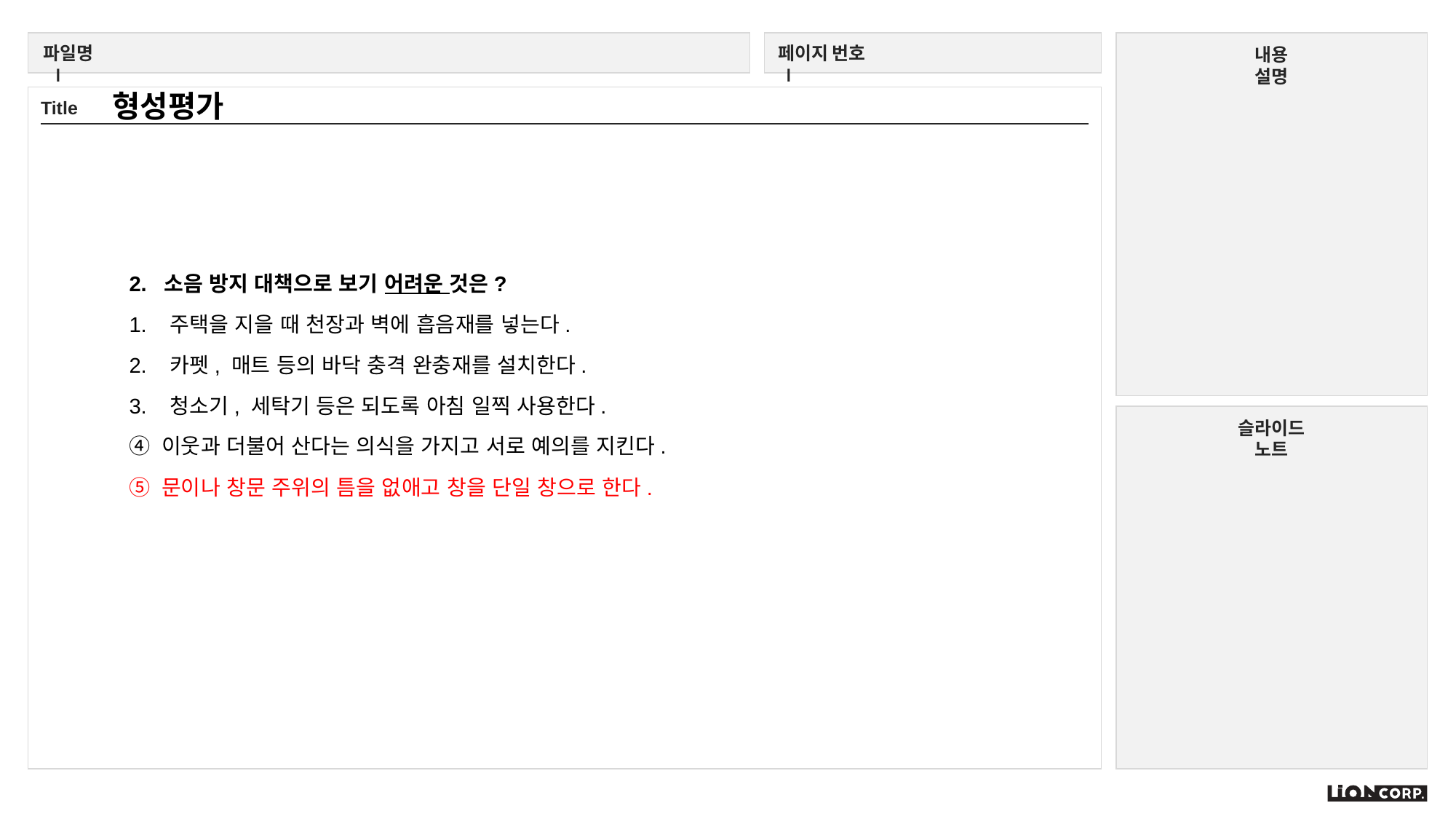

형성평가

2.  소음 방지 대책으로 보기 어려운 것은?
주택을 지을 때 천장과 벽에 흡음재를 넣는다.
카펫, 매트 등의 바닥 충격 완충재를 설치한다.
청소기, 세탁기 등은 되도록 아침 일찍 사용한다.
④ 이웃과 더불어 산다는 의식을 가지고 서로 예의를 지킨다.
⑤ 문이나 창문 주위의 틈을 없애고 창을 단일 창으로 한다.